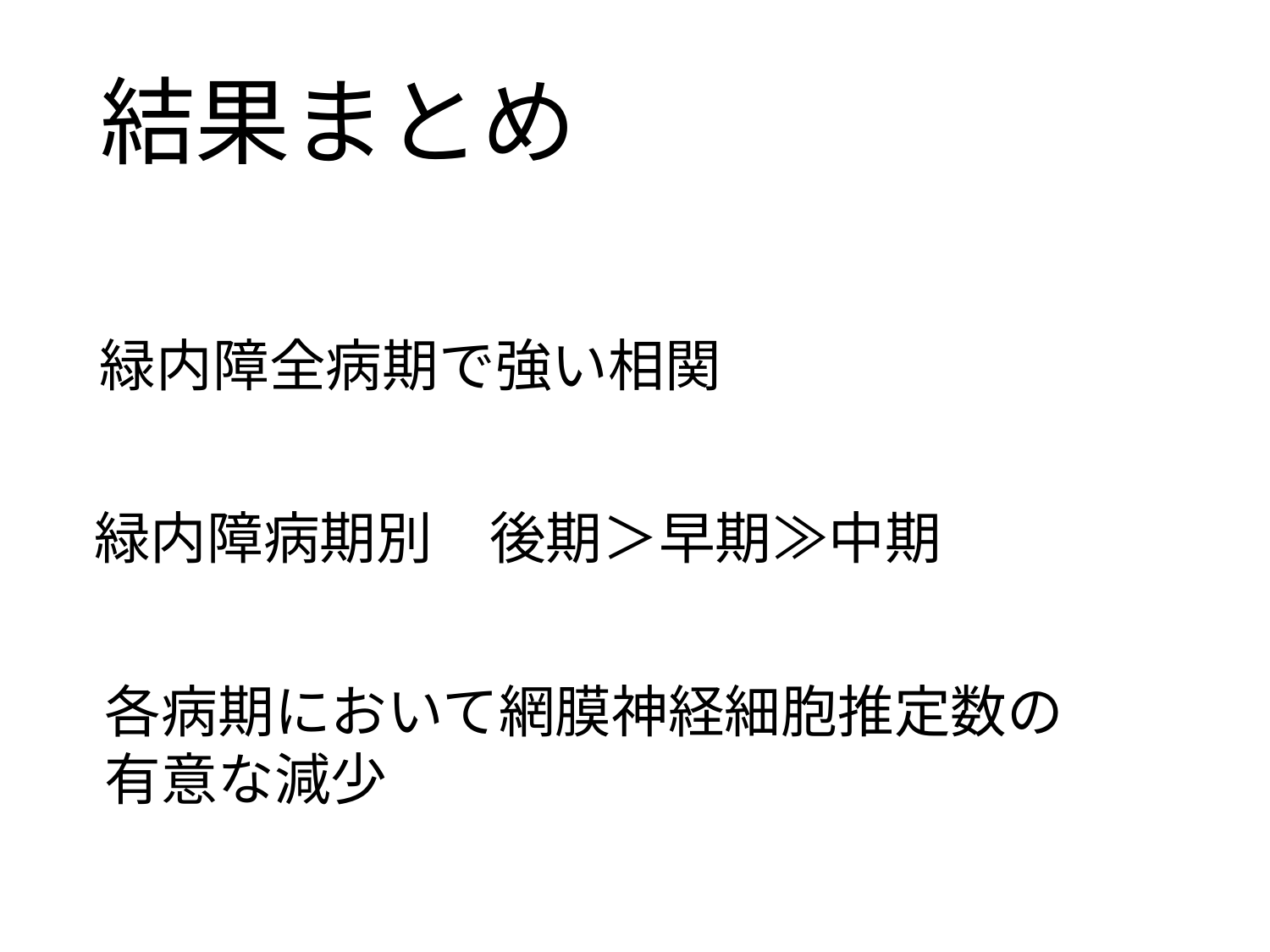

# 結果まとめ

緑内障全病期で強い相関
緑内障病期別　後期＞早期≫中期
各病期において網膜神経細胞推定数の
有意な減少